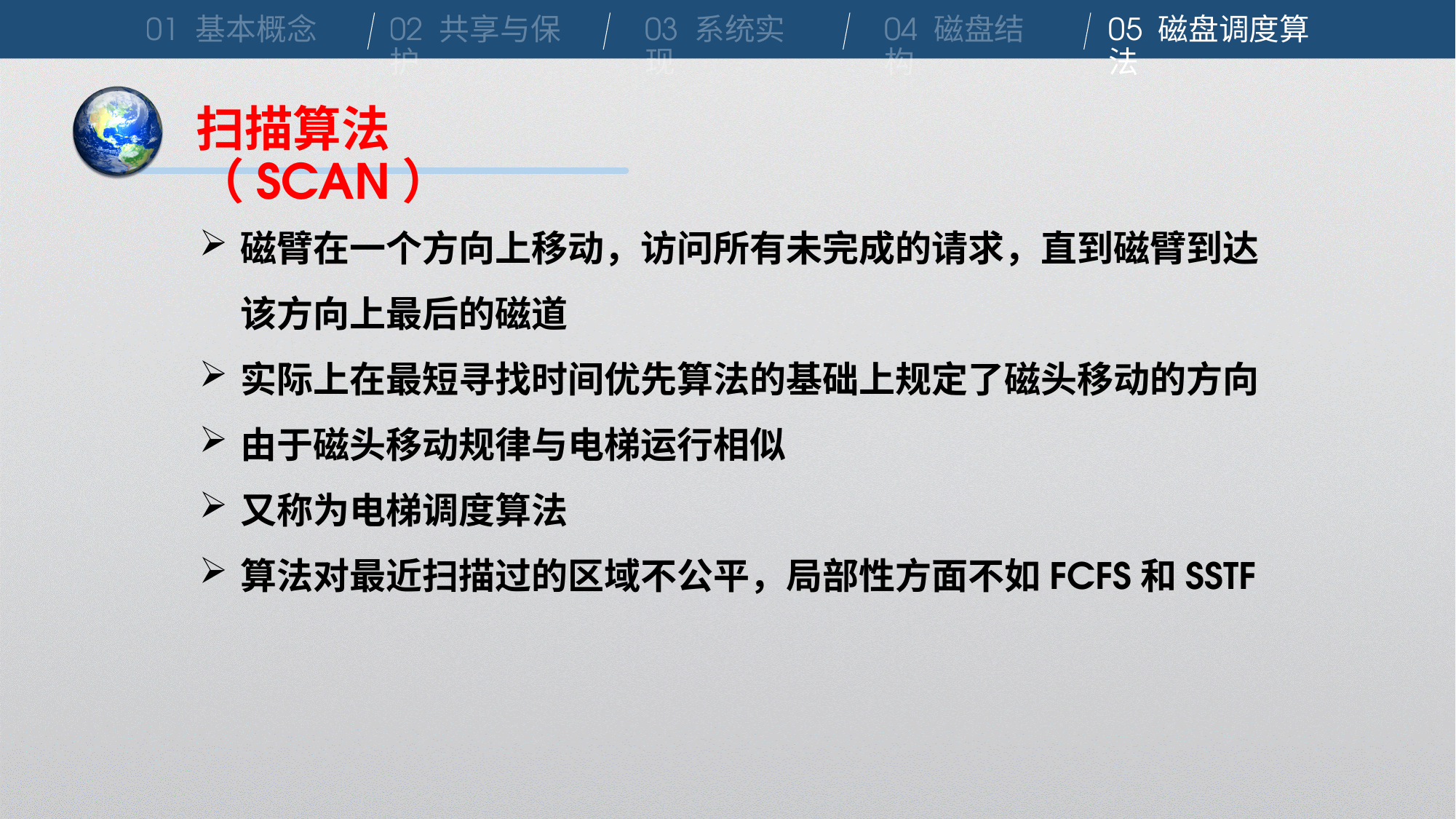

01 基本概念
02 共享与保护
03 系统实现
04 磁盘结构
05 磁盘调度算法
扫描算法（SCAN）
磁臂在一个方向上移动，访问所有未完成的请求，直到磁臂到达该方向上最后的磁道
实际上在最短寻找时间优先算法的基础上规定了磁头移动的方向
由于磁头移动规律与电梯运行相似
又称为电梯调度算法
算法对最近扫描过的区域不公平，局部性方面不如FCFS和SSTF